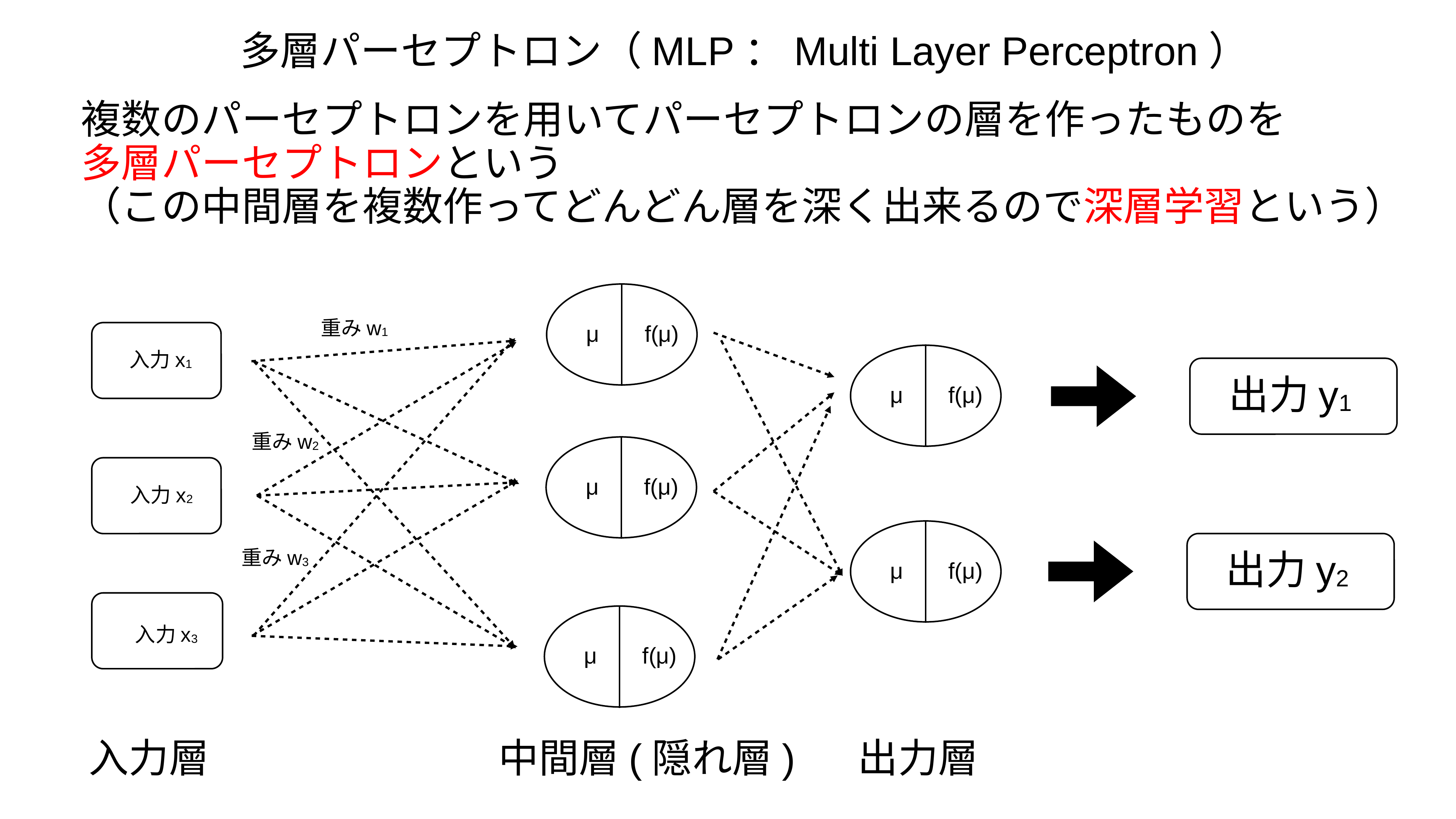

多層パーセプトロン（MLP：Multi Layer Perceptron）
複数のパーセプトロンを用いてパーセプトロンの層を作ったものを
多層パーセプトロンという
（この中間層を複数作ってどんどん層を深く出来るので深層学習という）

f(μ)
μ
重みw1

入力x1

f(μ)
μ

出力y1

重みw2

f(μ)
μ

入力x2

f(μ)
μ

重みw3

出力y2

f(μ)
μ
入力x3

入力層
中間層(隠れ層)
出力層